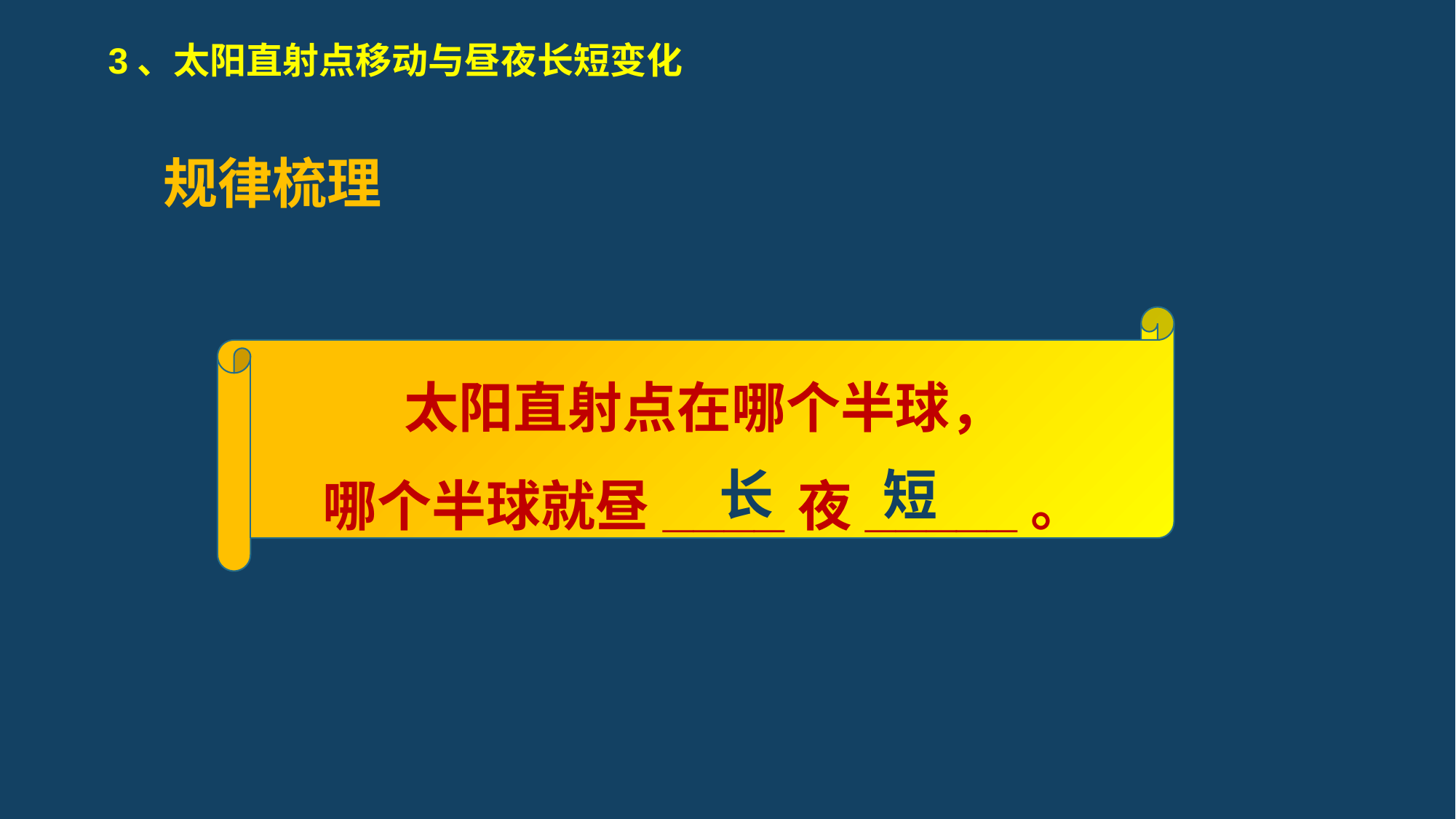

3、太阳直射点移动与昼夜长短变化
规律梳理
太阳直射点在哪个半球，
哪个半球就昼____夜_____。
长
短